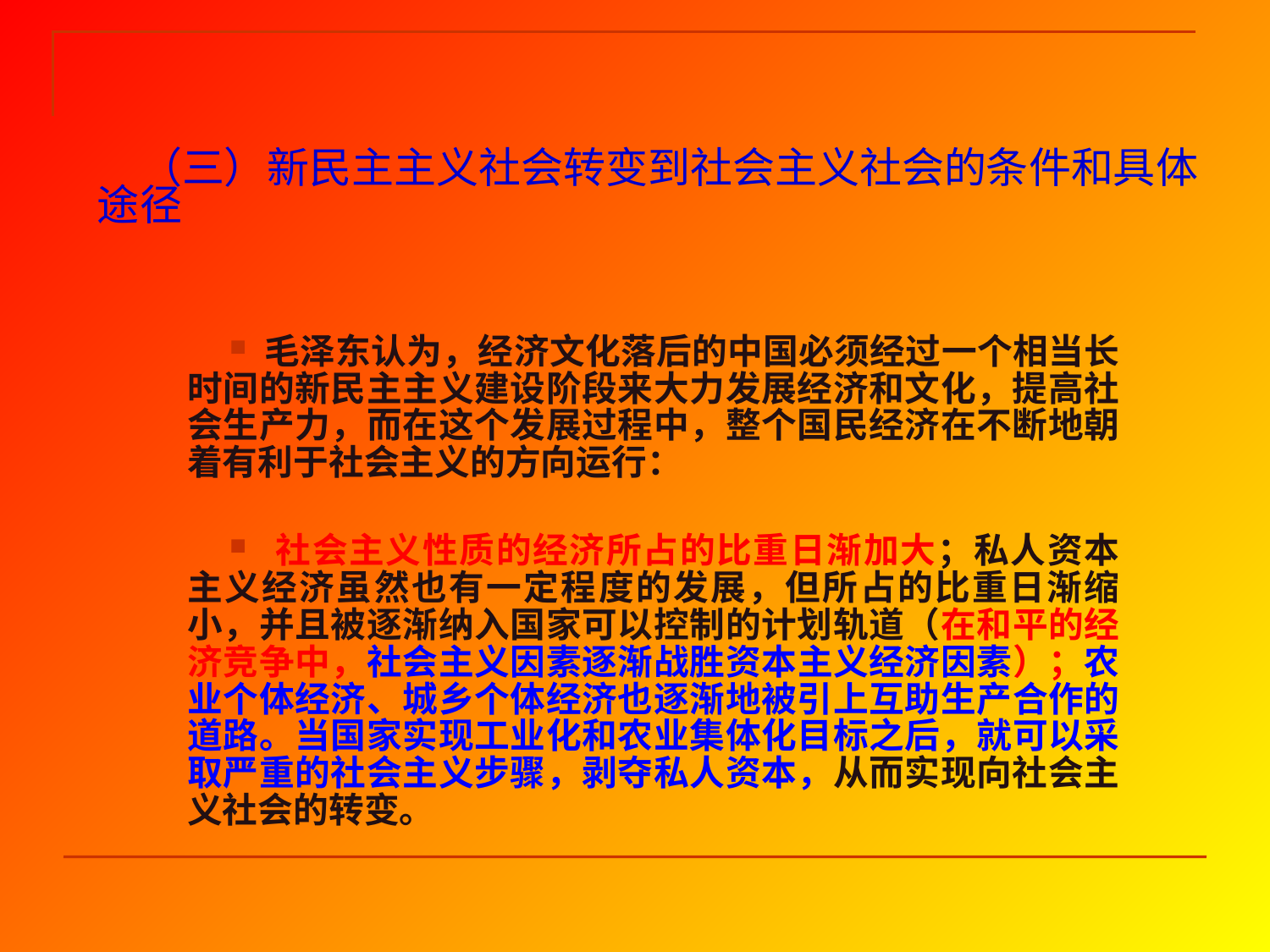

# （三）新民主主义社会转变到社会主义社会的条件和具体途径
 毛泽东认为，经济文化落后的中国必须经过一个相当长时间的新民主主义建设阶段来大力发展经济和文化，提高社会生产力，而在这个发展过程中，整个国民经济在不断地朝着有利于社会主义的方向运行：

  社会主义性质的经济所占的比重日渐加大；私人资本主义经济虽然也有一定程度的发展，但所占的比重日渐缩小，并且被逐渐纳入国家可以控制的计划轨道（在和平的经济竞争中，社会主义因素逐渐战胜资本主义经济因素）；农业个体经济、城乡个体经济也逐渐地被引上互助生产合作的道路。当国家实现工业化和农业集体化目标之后，就可以采取严重的社会主义步骤，剥夺私人资本，从而实现向社会主义社会的转变。